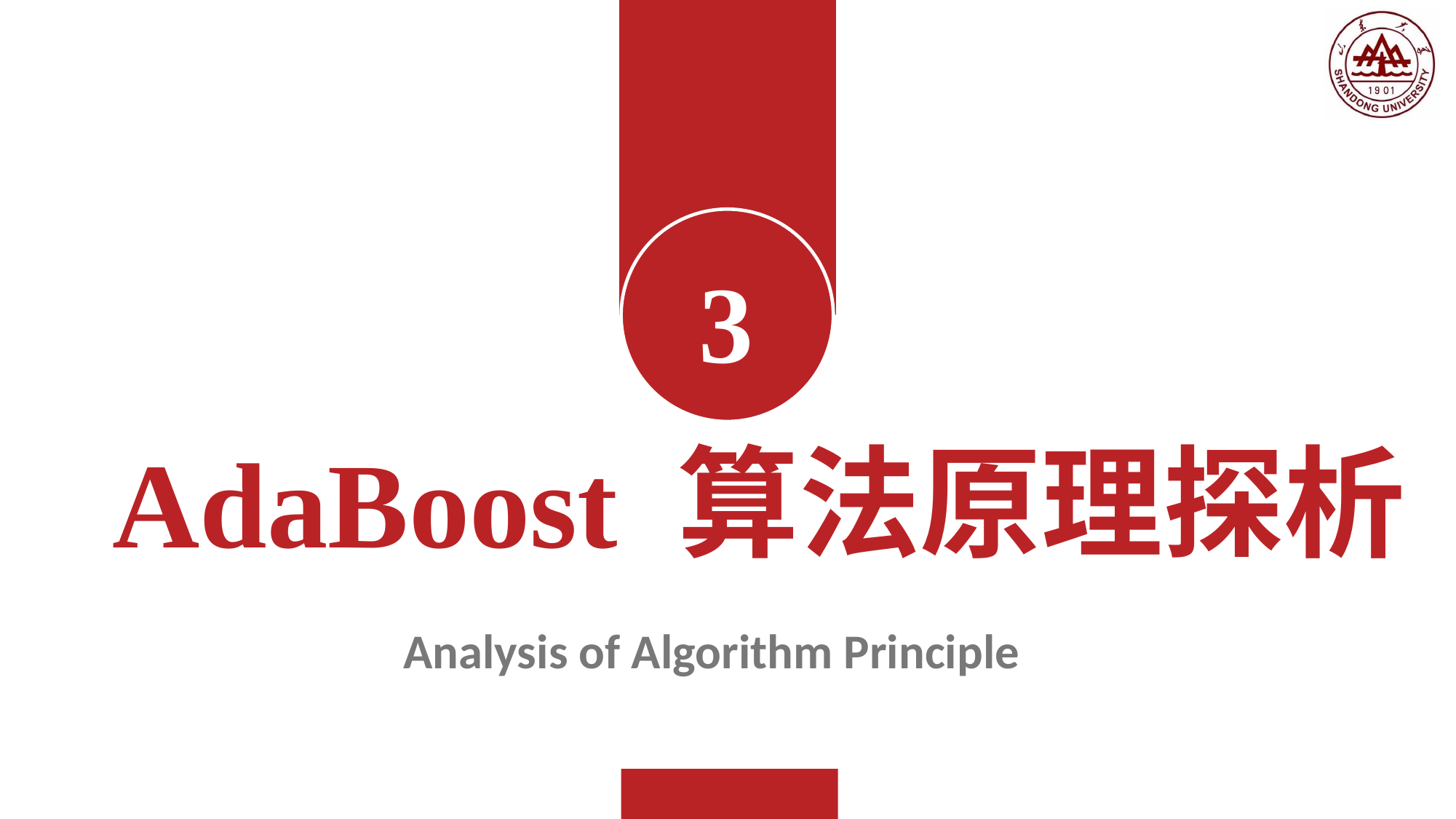

3
  AdaBoost 算法原理探析
Analysis of Algorithm Principle